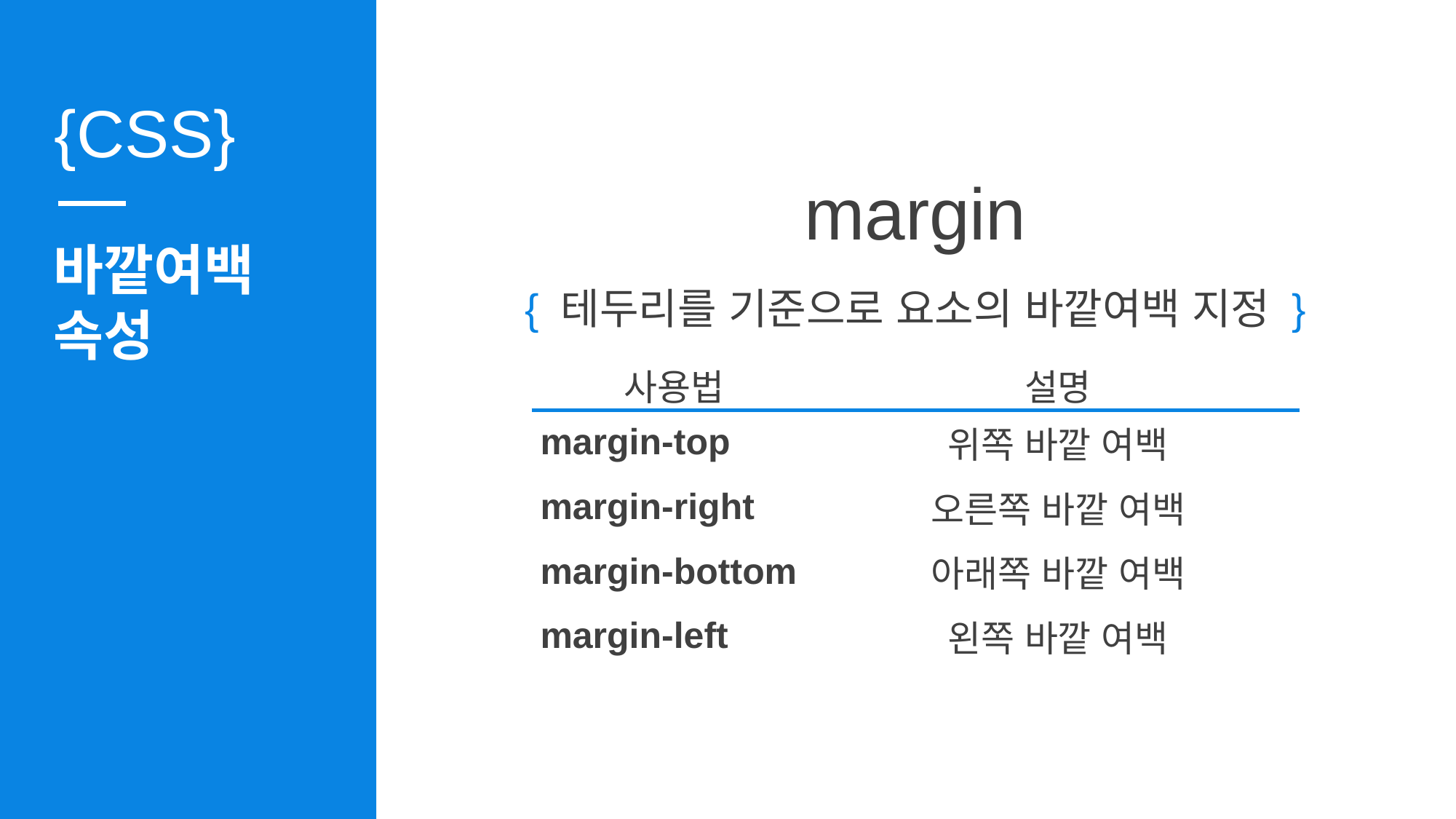

margin
바깥여백
속성
{ 테두리를 기준으로 요소의 바깥여백 지정 }
| 사용법 | 설명 |
| --- | --- |
| margin-top | 위쪽 바깥 여백 |
| margin-right | 오른쪽 바깥 여백 |
| margin-bottom | 아래쪽 바깥 여백 |
| margin-left | 왼쪽 바깥 여백 |